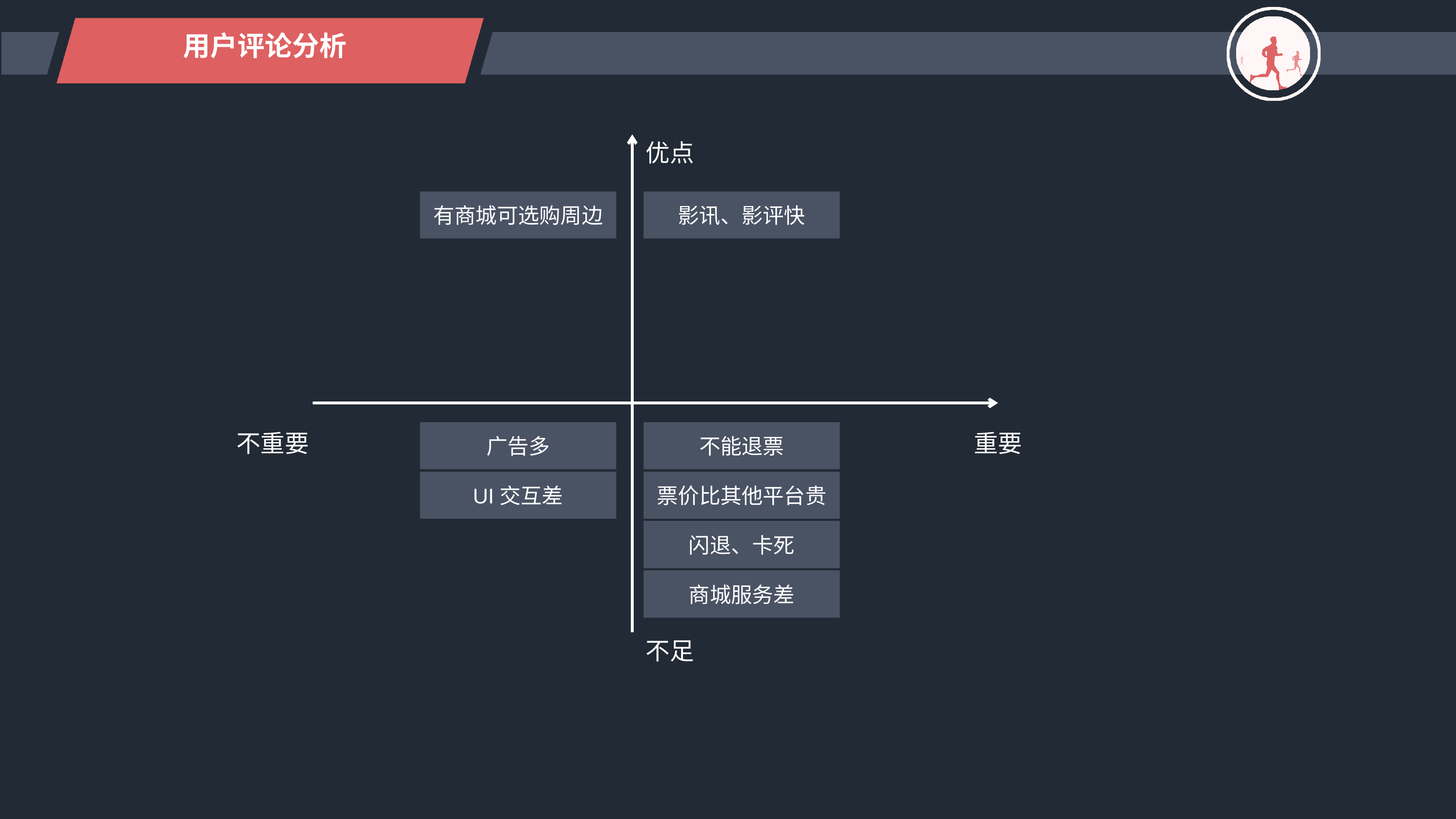

# 用户评论分析
优点
有商城可选购周边
影讯、影评快
广告多
不能退票
不重要
重要
UI交互差
票价比其他平台贵
闪退、卡死
商城服务差
不足